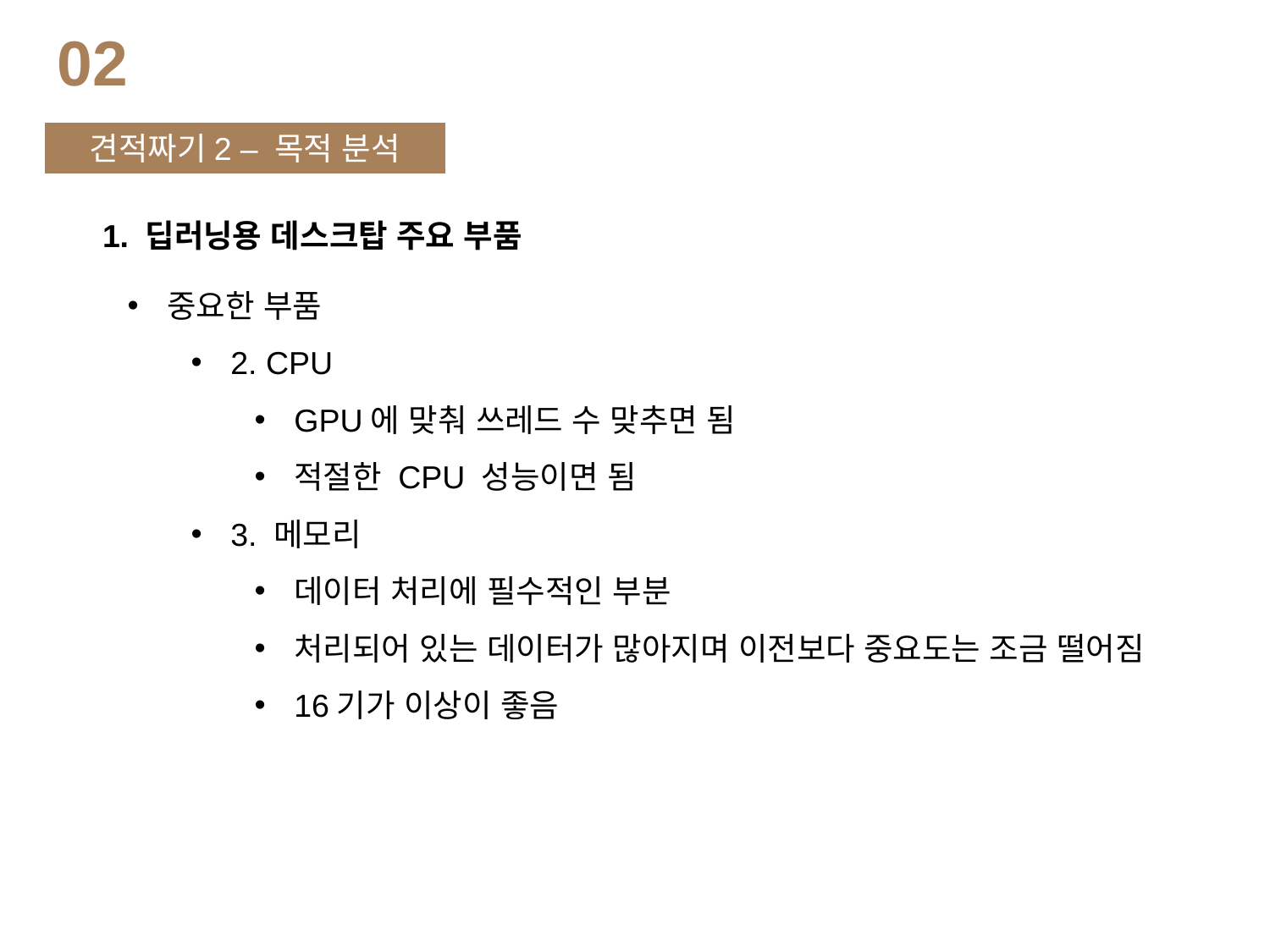

02
견적짜기2 – 목적 분석
1. 딥러닝용 데스크탑 주요 부품
중요한 부품
2. CPU
GPU에 맞춰 쓰레드 수 맞추면 됨
적절한 CPU 성능이면 됨
3. 메모리
데이터 처리에 필수적인 부분
처리되어 있는 데이터가 많아지며 이전보다 중요도는 조금 떨어짐
16기가 이상이 좋음